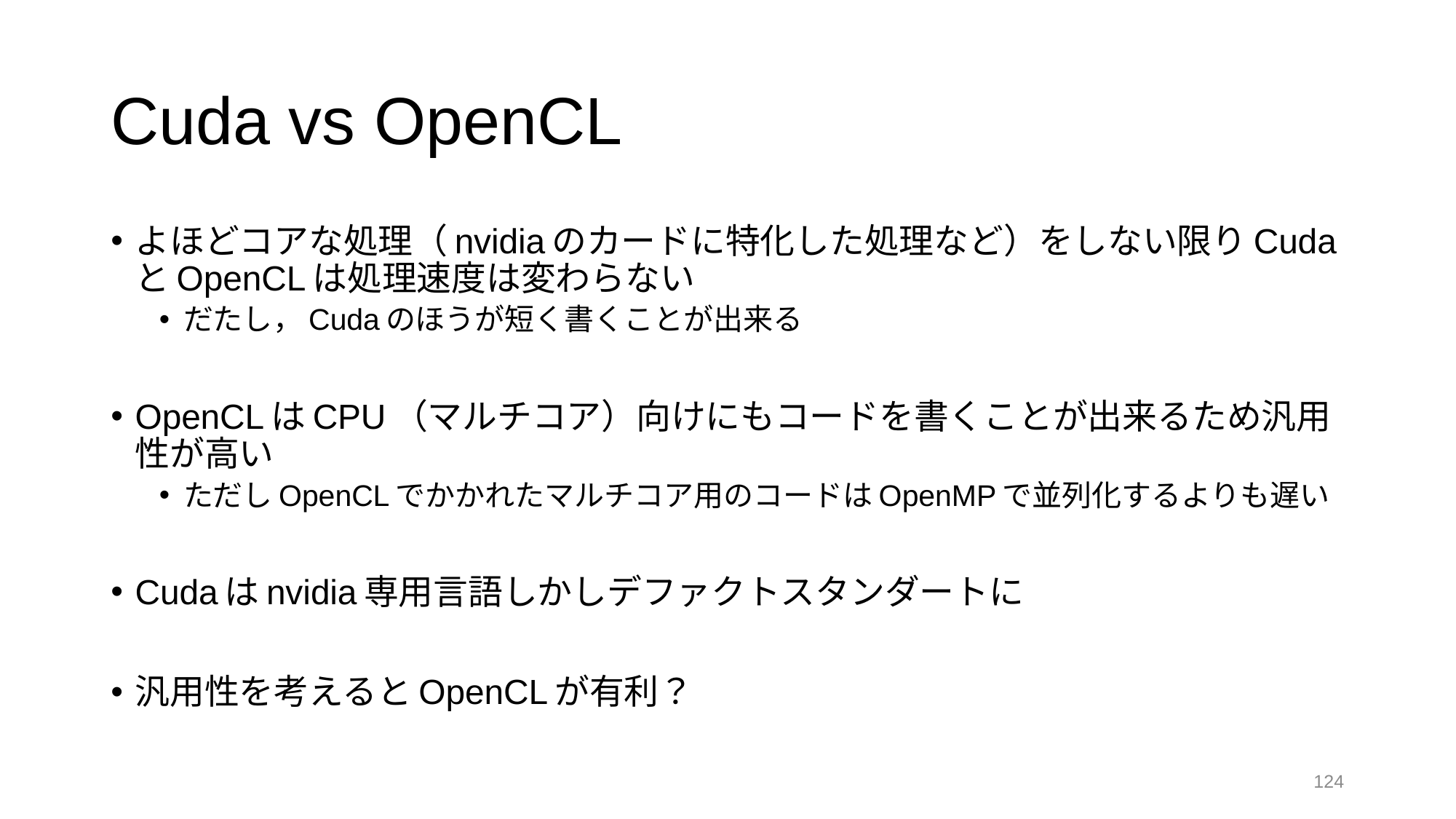

# Cuda vs OpenCL
よほどコアな処理（nvidiaのカードに特化した処理など）をしない限りCudaとOpenCLは処理速度は変わらない
だたし，Cudaのほうが短く書くことが出来る

OpenCLはCPU（マルチコア）向けにもコードを書くことが出来るため汎用性が高い
ただしOpenCLでかかれたマルチコア用のコードはOpenMPで並列化するよりも遅い

Cudaはnvidia専用言語しかしデファクトスタンダートに

汎用性を考えるとOpenCLが有利？
124